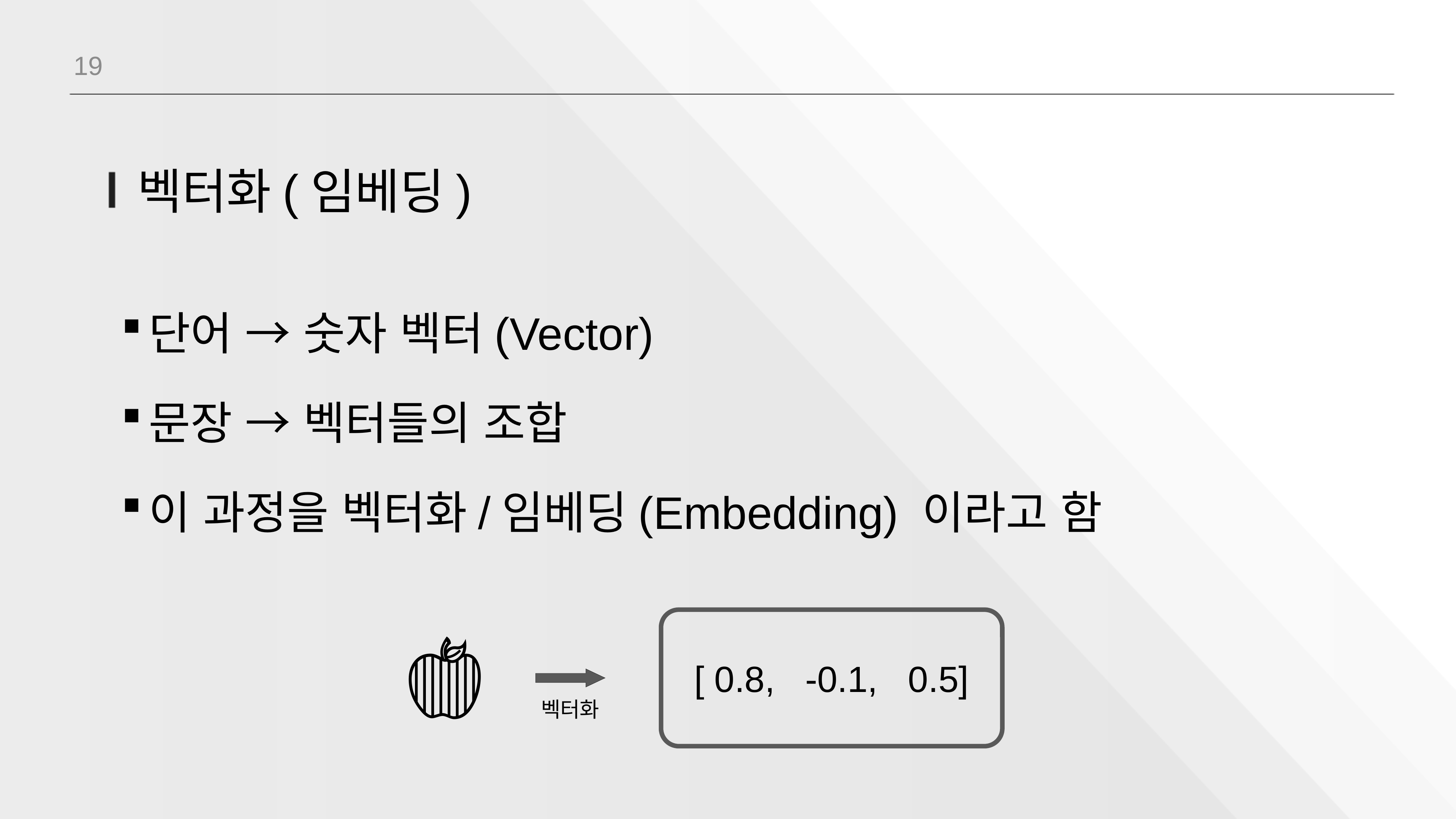

19
# 벡터화(임베딩)
단어 → 숫자 벡터(Vector)
문장 → 벡터들의 조합
이 과정을 벡터화/임베딩(Embedding) 이라고 함

🍎
[ 0.8,   -0.1,   0.5]

벡터화